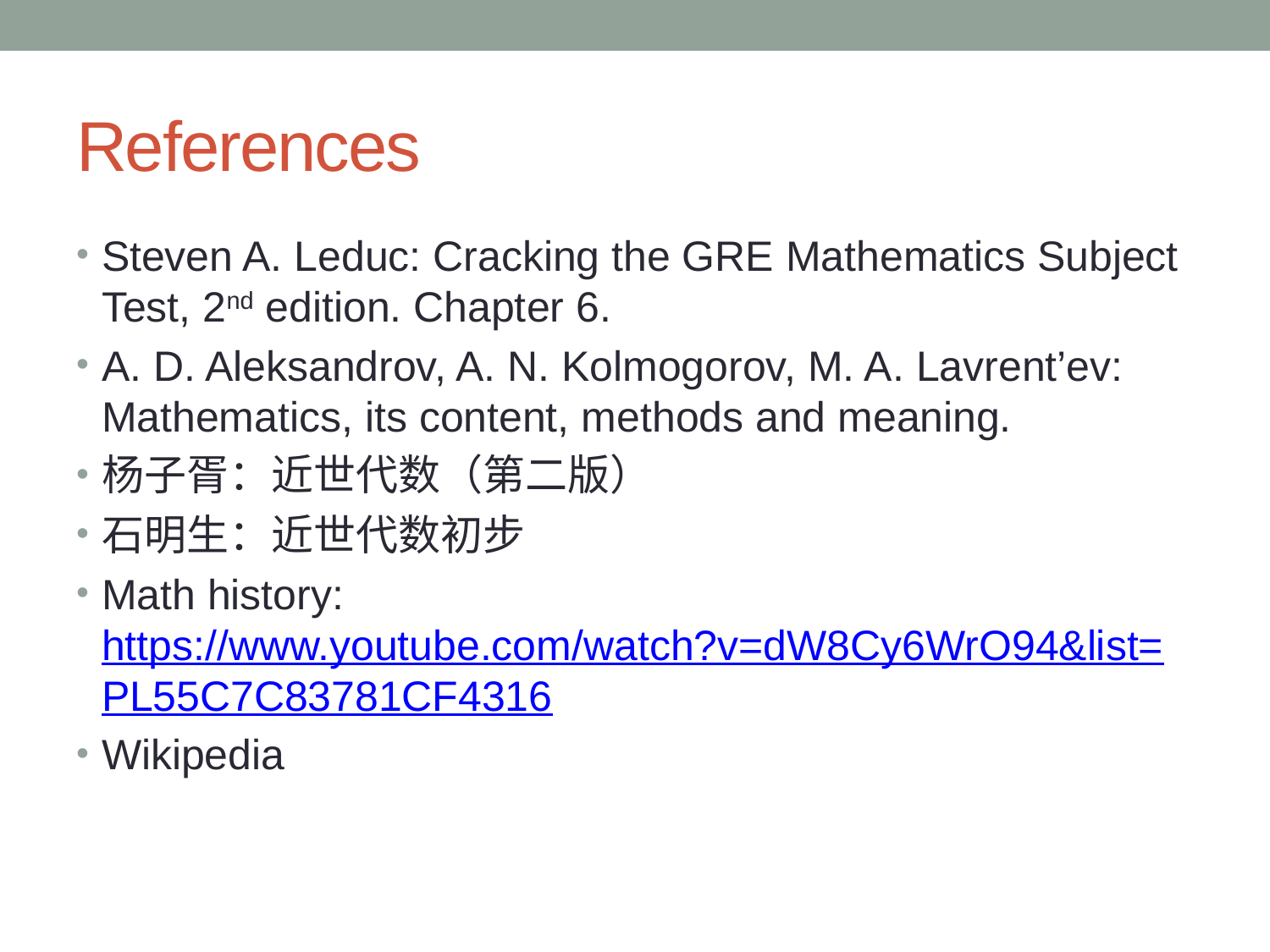

# References
Steven A. Leduc: Cracking the GRE Mathematics Subject Test, 2nd edition. Chapter 6.
A. D. Aleksandrov, A. N. Kolmogorov, M. A. Lavrent’ev: Mathematics, its content, methods and meaning.
杨子胥：近世代数（第二版）
石明生：近世代数初步
Math history: https://www.youtube.com/watch?v=dW8Cy6WrO94&list=PL55C7C83781CF4316
Wikipedia